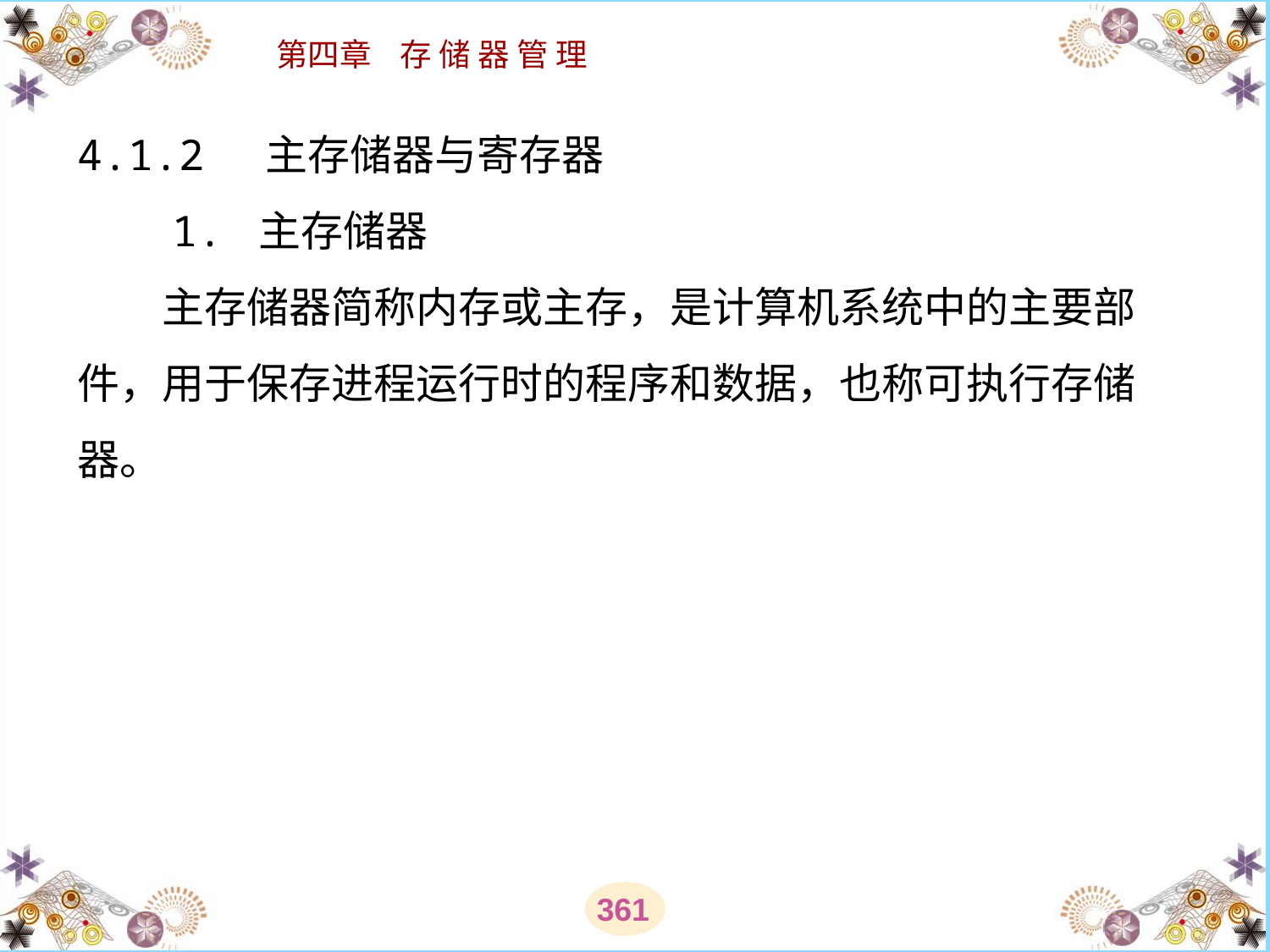

# 4.1.2  主存储器与寄存器 　　1. 主存储器 　　主存储器简称内存或主存，是计算机系统中的主要部件，用于保存进程运行时的程序和数据，也称可执行存储器。